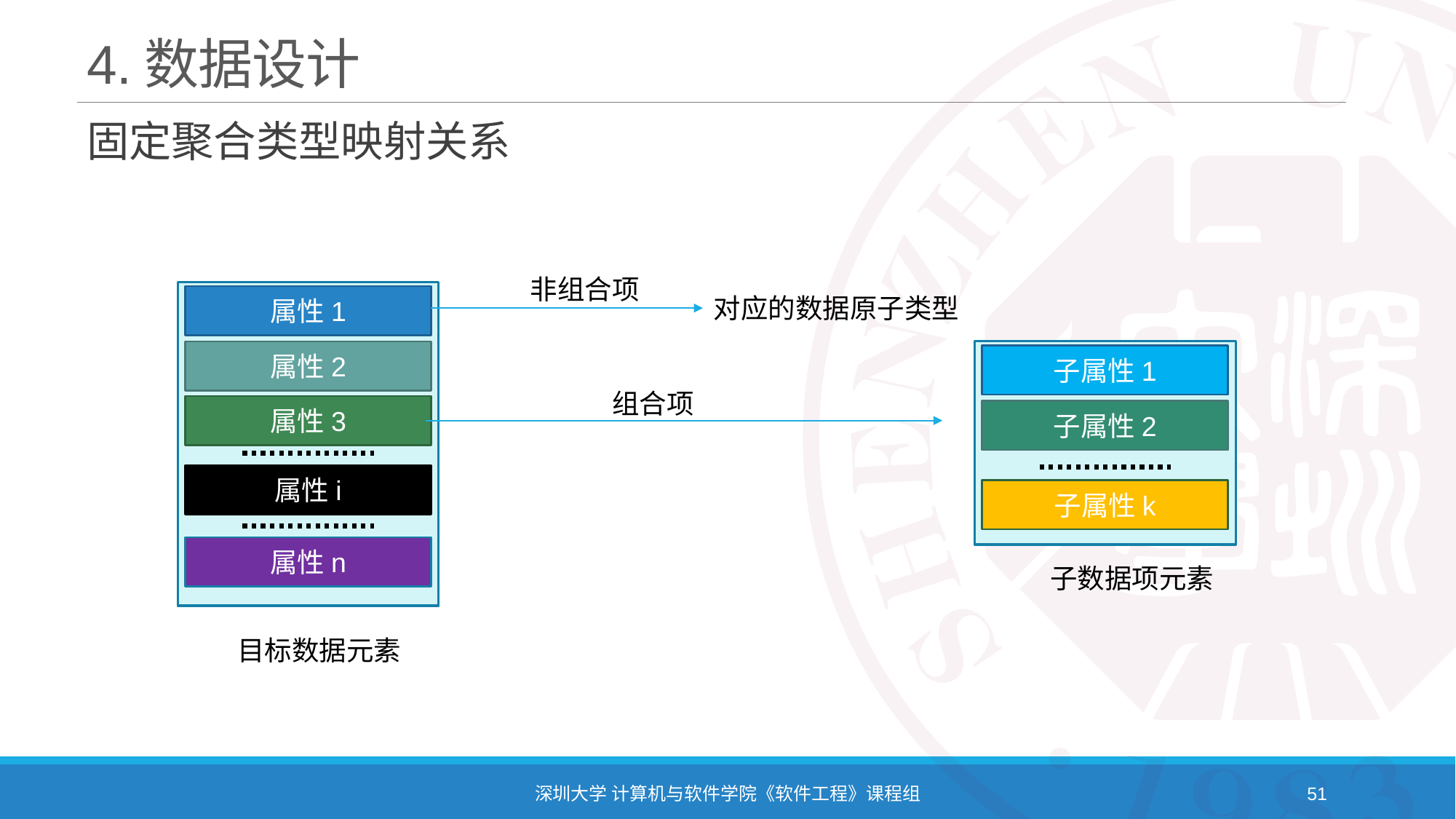

# 4.数据设计
固定聚合类型映射关系
非组合项

属性1
对应的数据原子类型

属性2
子属性1
组合项
属性3
子属性2
属性i
子属性k
属性n
子数据项元素
目标数据元素
深圳大学 计算机与软件学院《软件工程》课程组
51